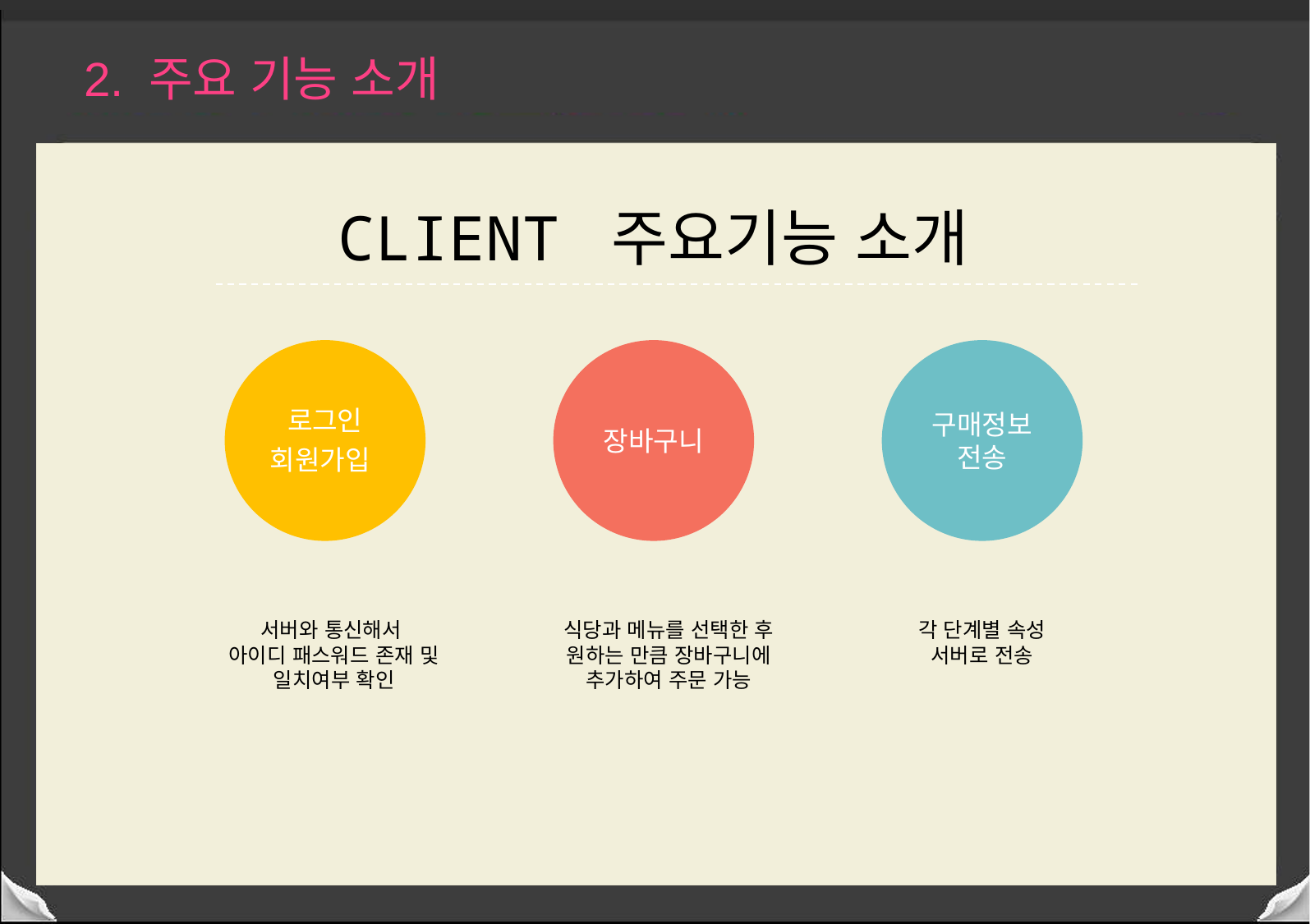

2. 주요 기능 소개
CLIENT 주요기능 소개
로그인
회원가입
장바구니
구매정보전송
서버와 통신해서
아이디 패스워드 존재 및 일치여부 확인
식당과 메뉴를 선택한 후
원하는 만큼 장바구니에
추가하여 주문 가능
각 단계별 속성
서버로 전송